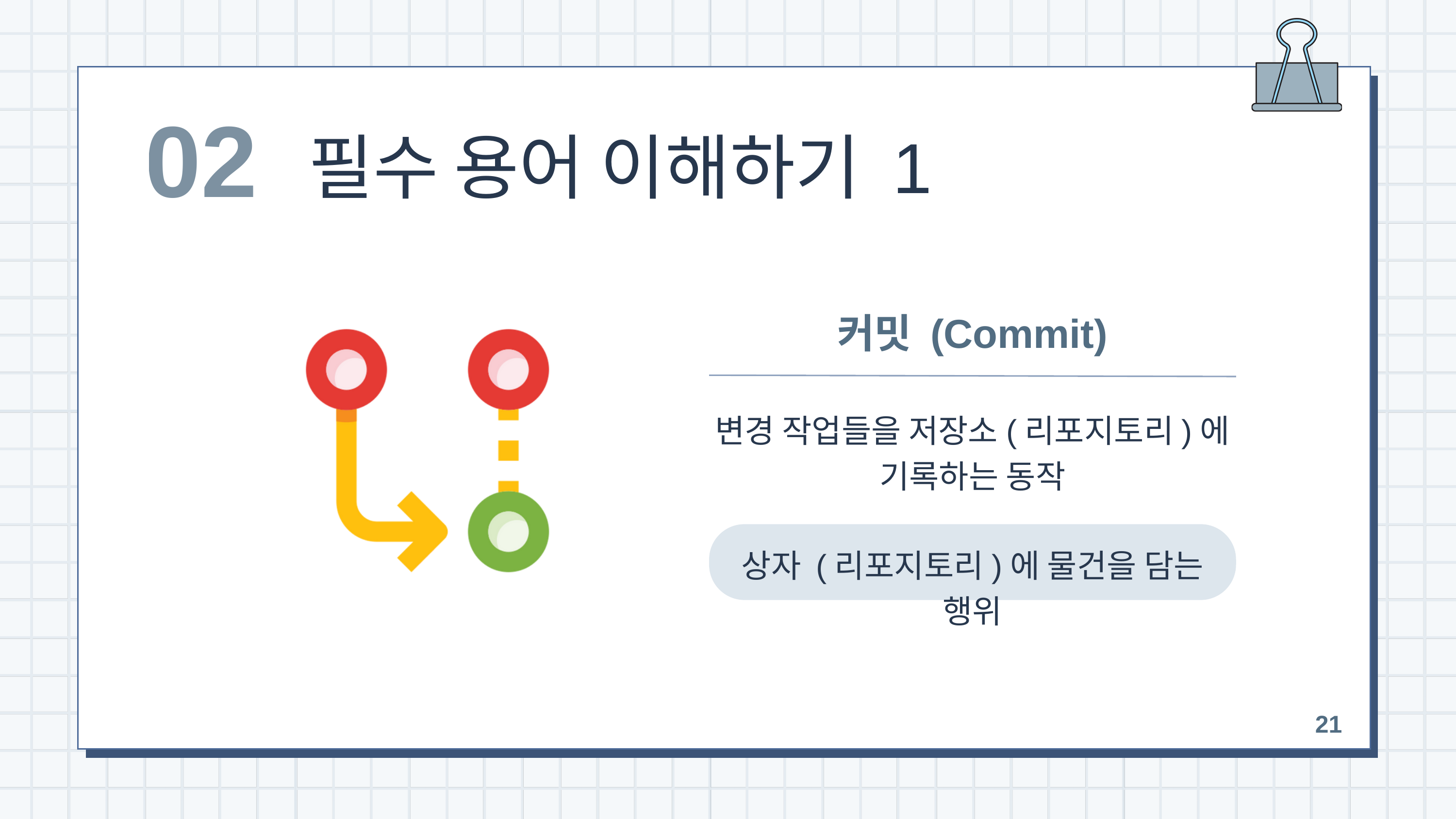

02
필수 용어 이해하기 1

커밋 (Commit)

변경 작업들을 저장소(리포지토리)에
기록하는 동작

상자 (리포지토리)에 물건을 담는 행위
21